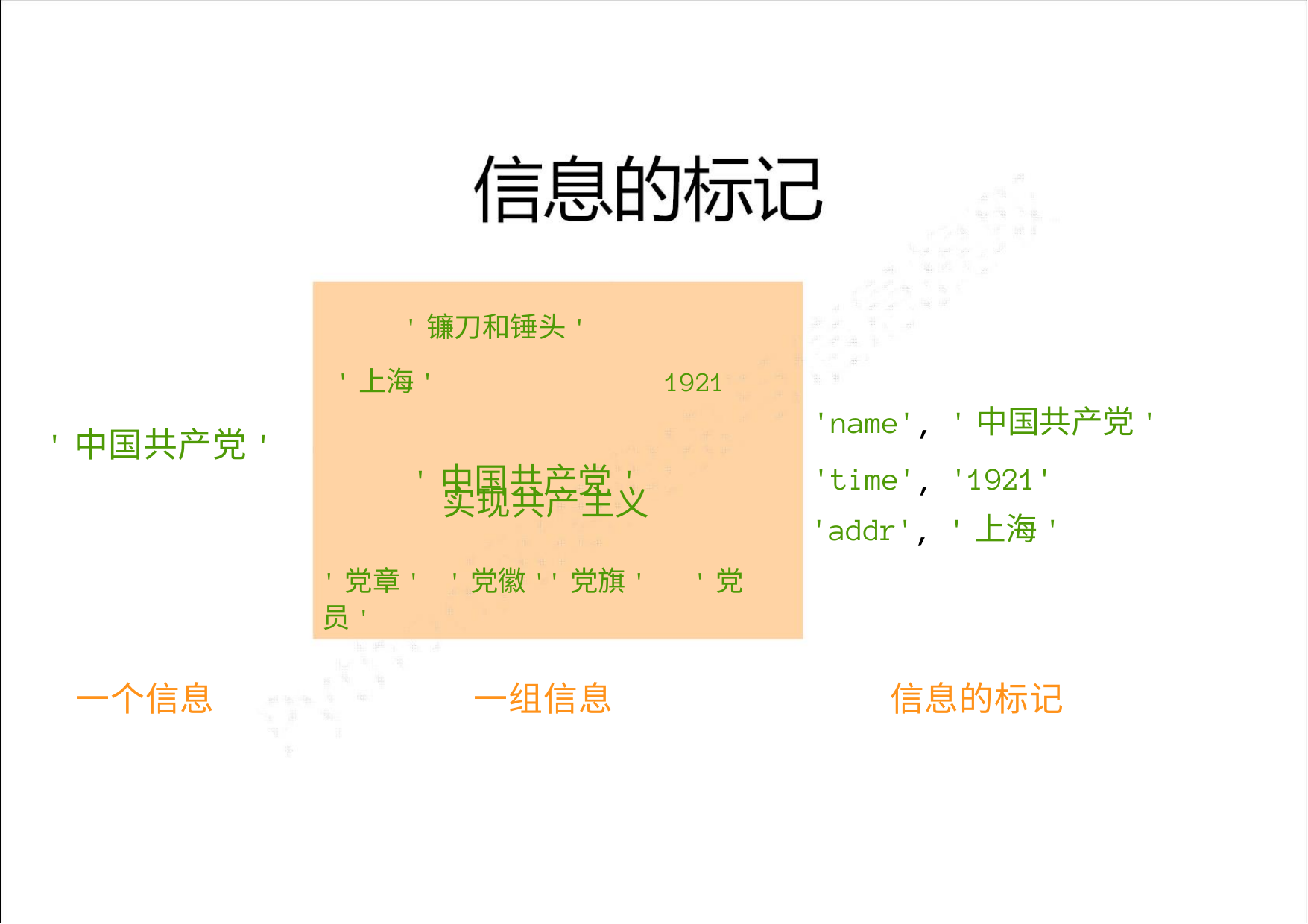

'镰刀和锤头'
'上海'               1921
'中国共产党'
'name', '中国共产党'
'中国共产党'
'time', '1921'
实现共产主义
'addr', '上海'
'党章' '党徽''党旗'   '党员'

一组信息
信息的标记
一个信息